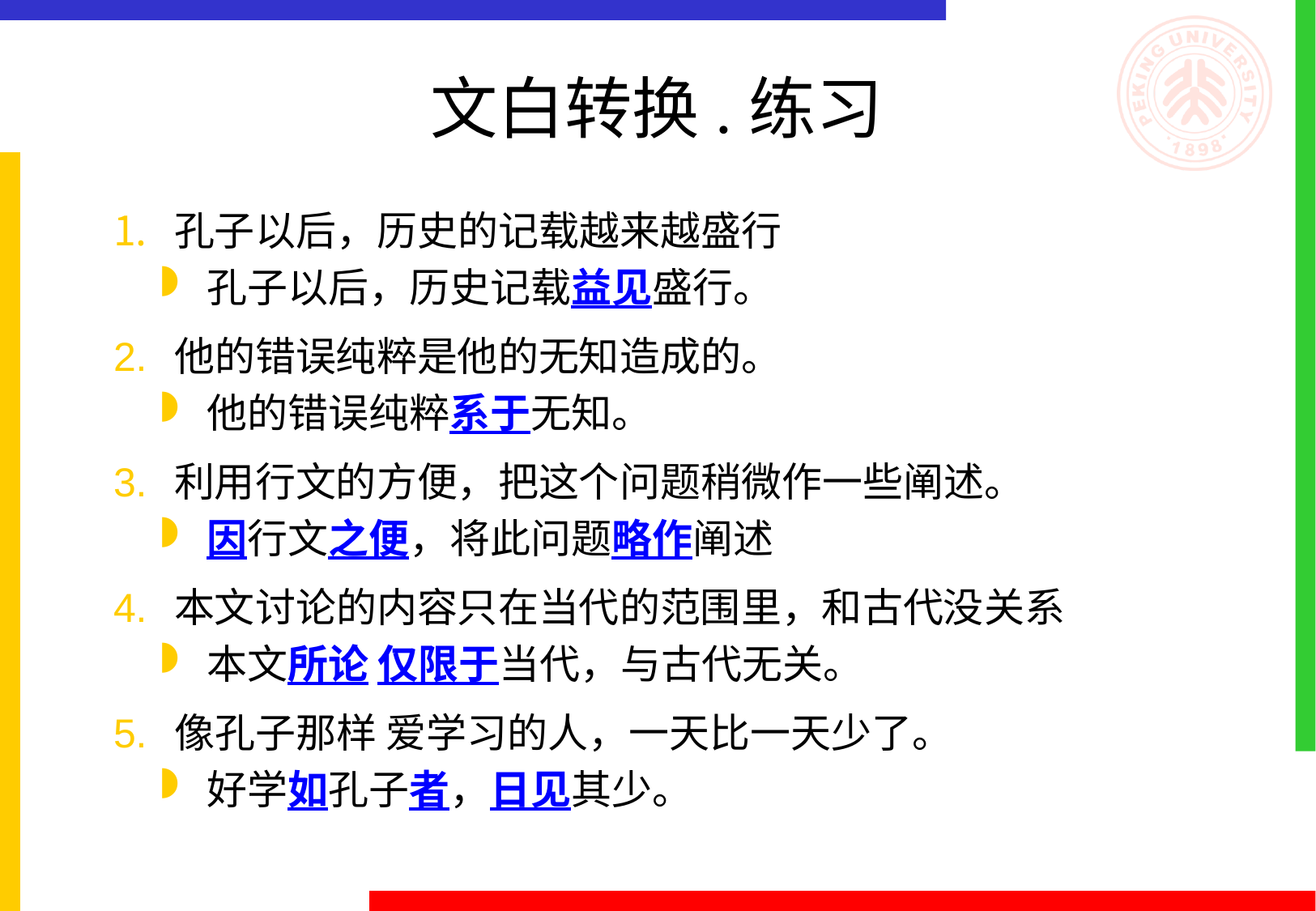

# 文白转换.练习
孔子以后，历史的记载越来越盛行
孔子以后，历史记载益见盛行。
他的错误纯粹是他的无知造成的。
他的错误纯粹系于无知。
利用行文的方便，把这个问题稍微作一些阐述。
因行文之便，将此问题略作阐述
本文讨论的内容只在当代的范围里，和古代没关系
本文所论 仅限于当代，与古代无关。
像孔子那样 爱学习的人，一天比一天少了。
好学如孔子者，日见其少。